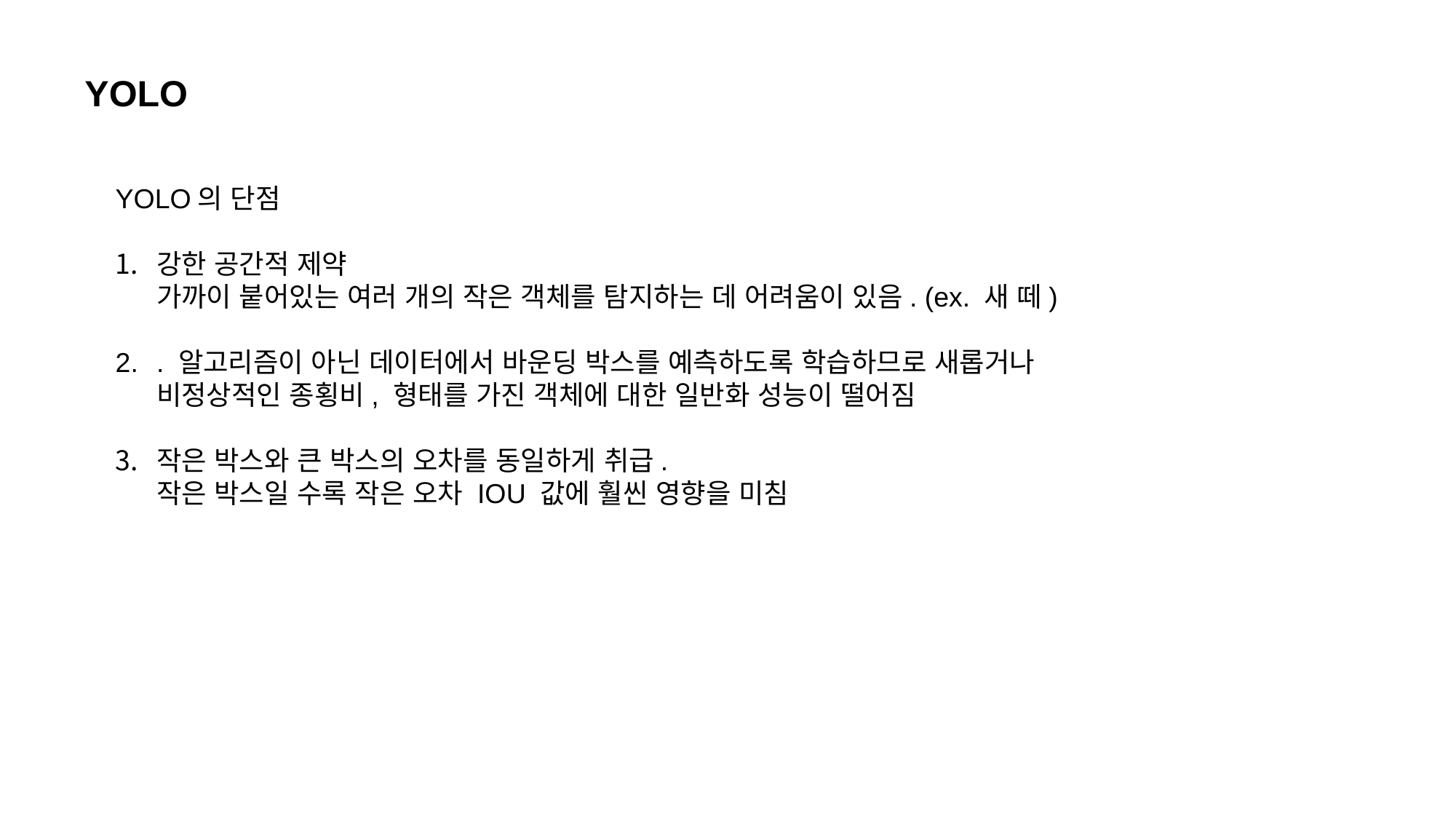

YOLO
YOLO의 단점

강한 공간적 제약
가까이 붙어있는 여러 개의 작은 객체를 탐지하는 데 어려움이 있음. (ex. 새 떼)

. 알고리즘이 아닌 데이터에서 바운딩 박스를 예측하도록 학습하므로 새롭거나 비정상적인 종횡비, 형태를 가진 객체에 대한 일반화 성능이 떨어짐

작은 박스와 큰 박스의 오차를 동일하게 취급.
작은 박스일 수록 작은 오차 IOU 값에 훨씬 영향을 미침